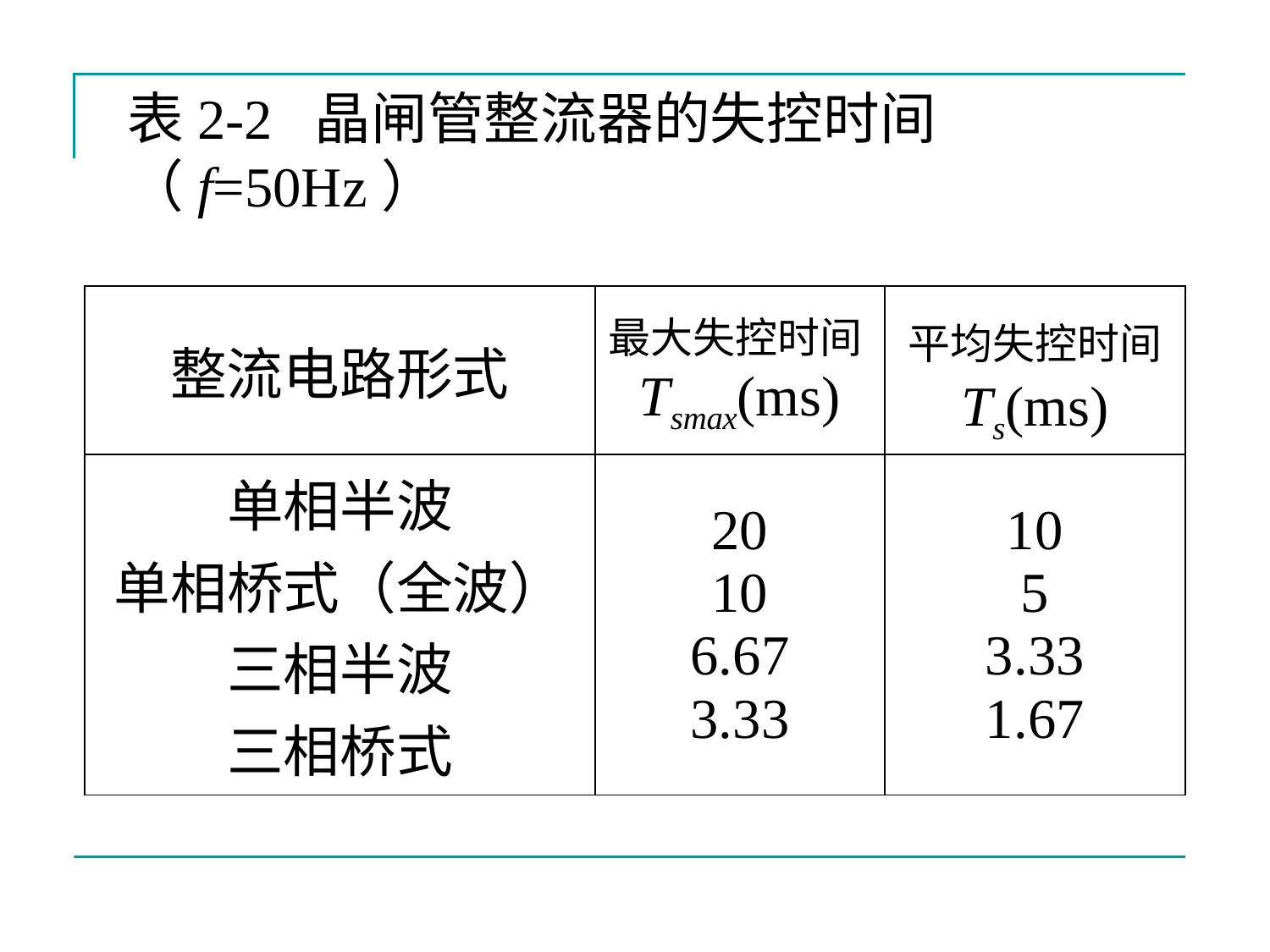

表2-2  晶闸管整流器的失控时间（f=50Hz）
| 整流电路形式 | 最大失控时间 Tsmax(ms) | 平均失控时间 Ts(ms) |
| --- | --- | --- |
| 单相半波 单相桥式（全波） 三相半波 三相桥式 | 20 10 6.67 3.33 | 10 5 3.33 1.67 |